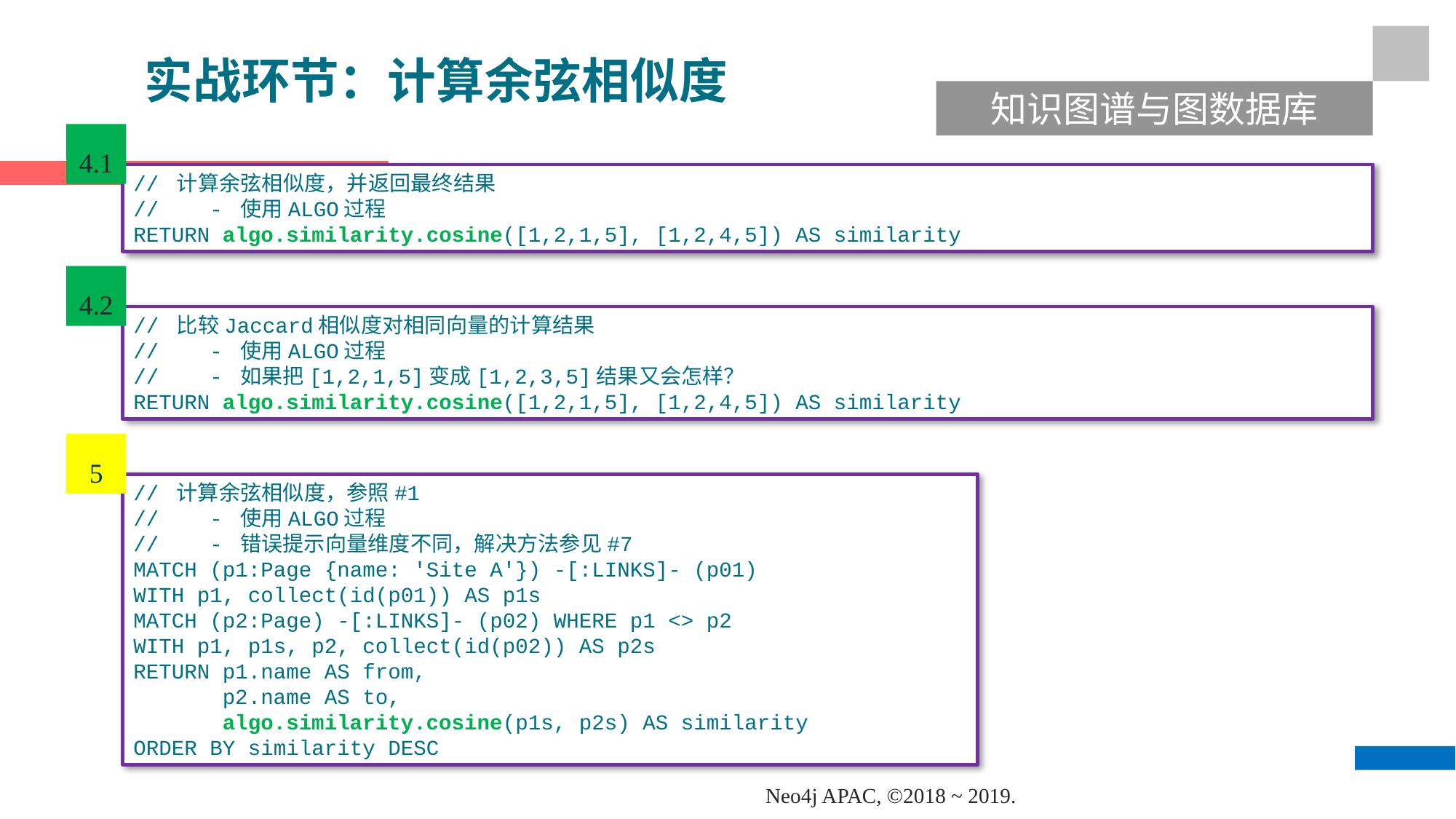

实战环节：计算余弦相似度
知识图谱与图数据库
4.1
// 计算余弦相似度，并返回最终结果
//    - 使用ALGO过程
RETURN algo.similarity.cosine([1,2,1,5], [1,2,4,5]) AS similarity
4.2
// 比较Jaccard相似度对相同向量的计算结果
//    - 使用ALGO过程
//    - 如果把[1,2,1,5]变成[1,2,3,5]结果又会怎样？
RETURN algo.similarity.cosine([1,2,1,5], [1,2,4,5]) AS similarity
5
// 计算余弦相似度，参照#1
//    - 使用ALGO过程
//    - 错误提示向量维度不同，解决方法参见#7
MATCH (p1:Page {name: 'Site A'}) -[:LINKS]- (p01)
WITH p1, collect(id(p01)) AS p1s
MATCH (p2:Page) -[:LINKS]- (p02) WHERE p1 <> p2
WITH p1, p1s, p2, collect(id(p02)) AS p2s
RETURN p1.name AS from,
       p2.name AS to,
       algo.similarity.cosine(p1s, p2s) AS similarity
ORDER BY similarity DESC